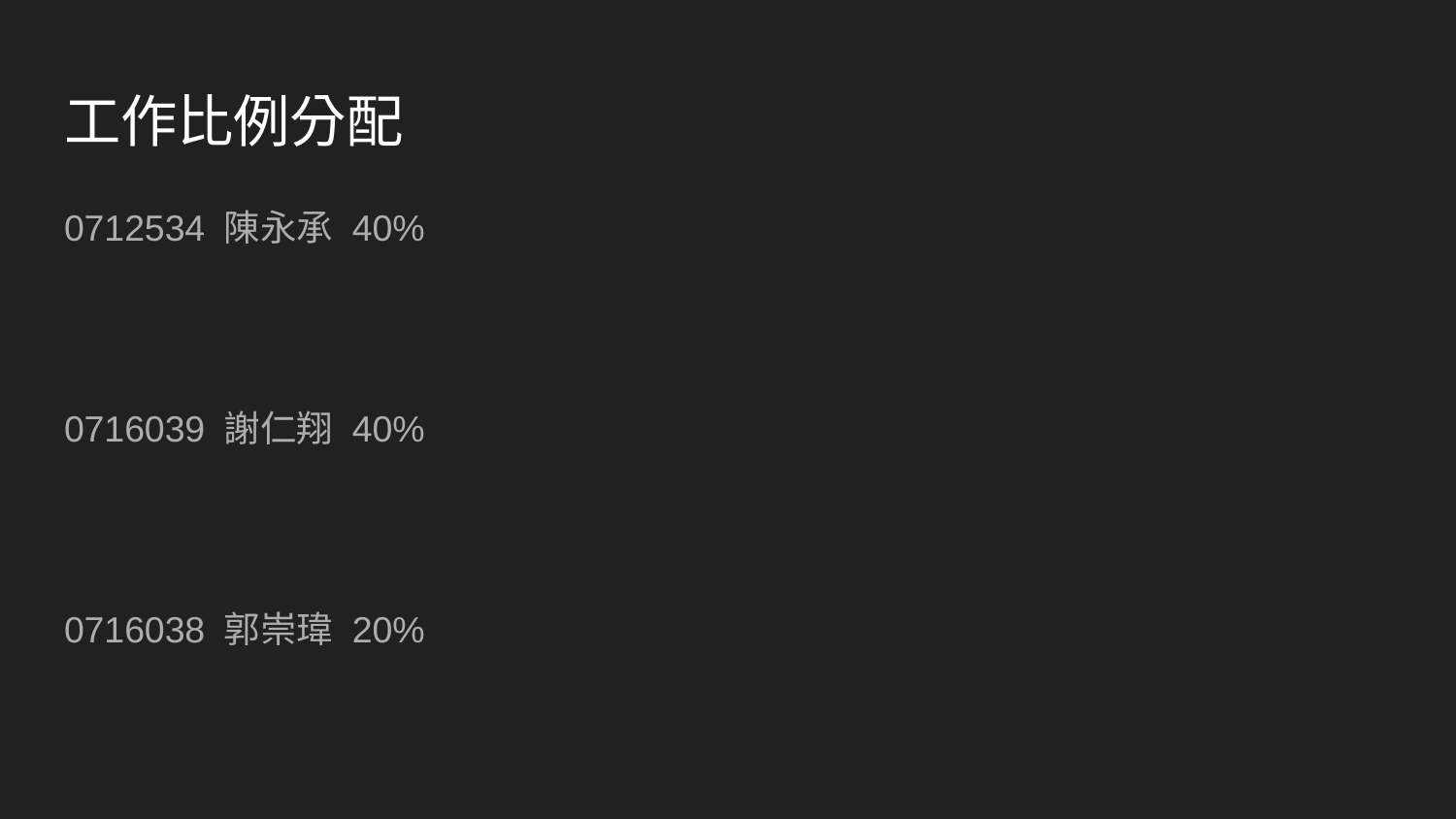

# 工作比例分配
0712534 陳永承 40%

0716039 謝仁翔 40%

0716038 郭崇瑋 20%